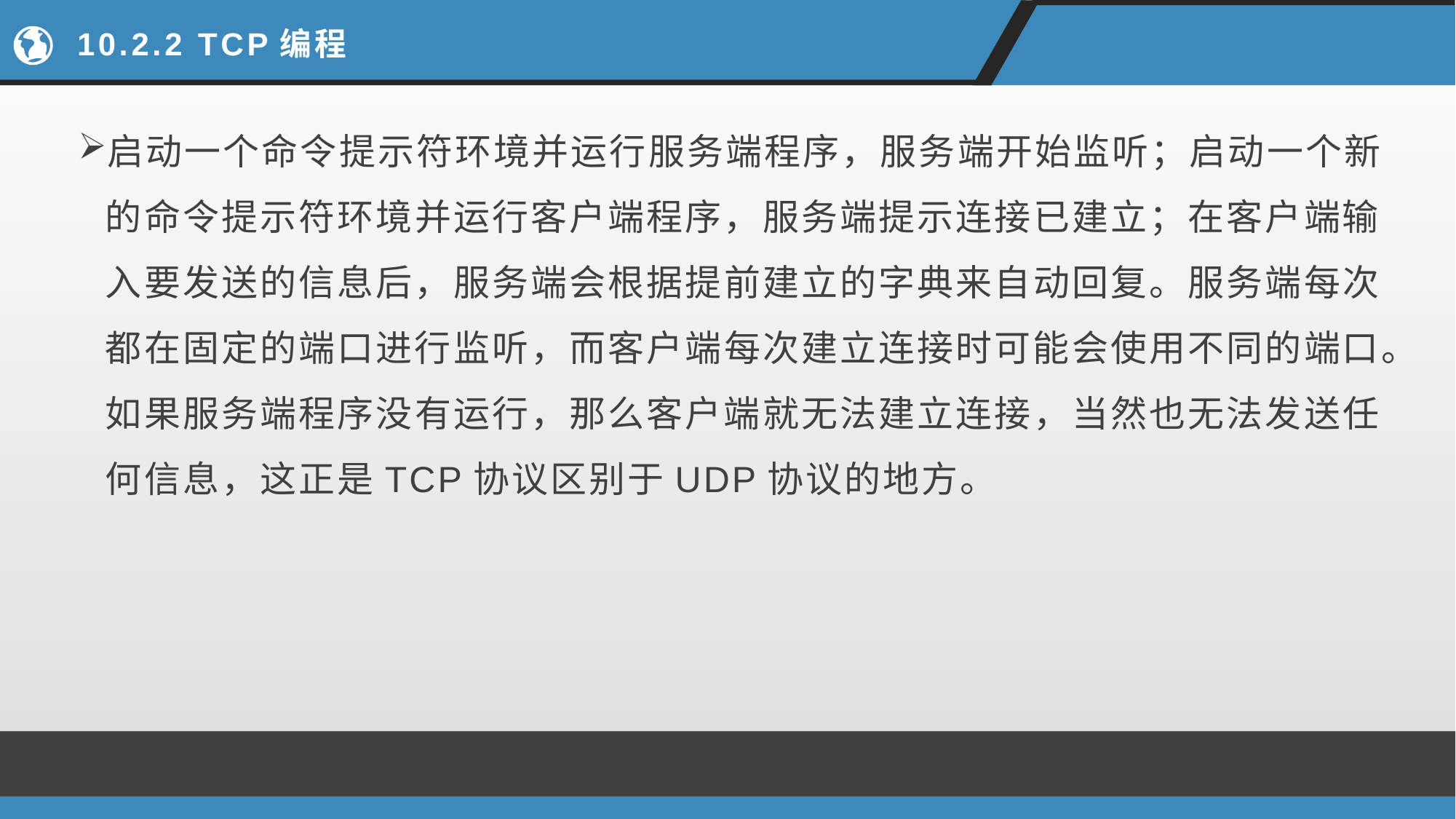

# 10.2.2 TCP编程

启动一个命令提示符环境并运行服务端程序，服务端开始监听；启动一个新的命令提示符环境并运行客户端程序，服务端提示连接已建立；在客户端输入要发送的信息后，服务端会根据提前建立的字典来自动回复。服务端每次都在固定的端口进行监听，而客户端每次建立连接时可能会使用不同的端口。如果服务端程序没有运行，那么客户端就无法建立连接，当然也无法发送任何信息，这正是TCP协议区别于UDP协议的地方。